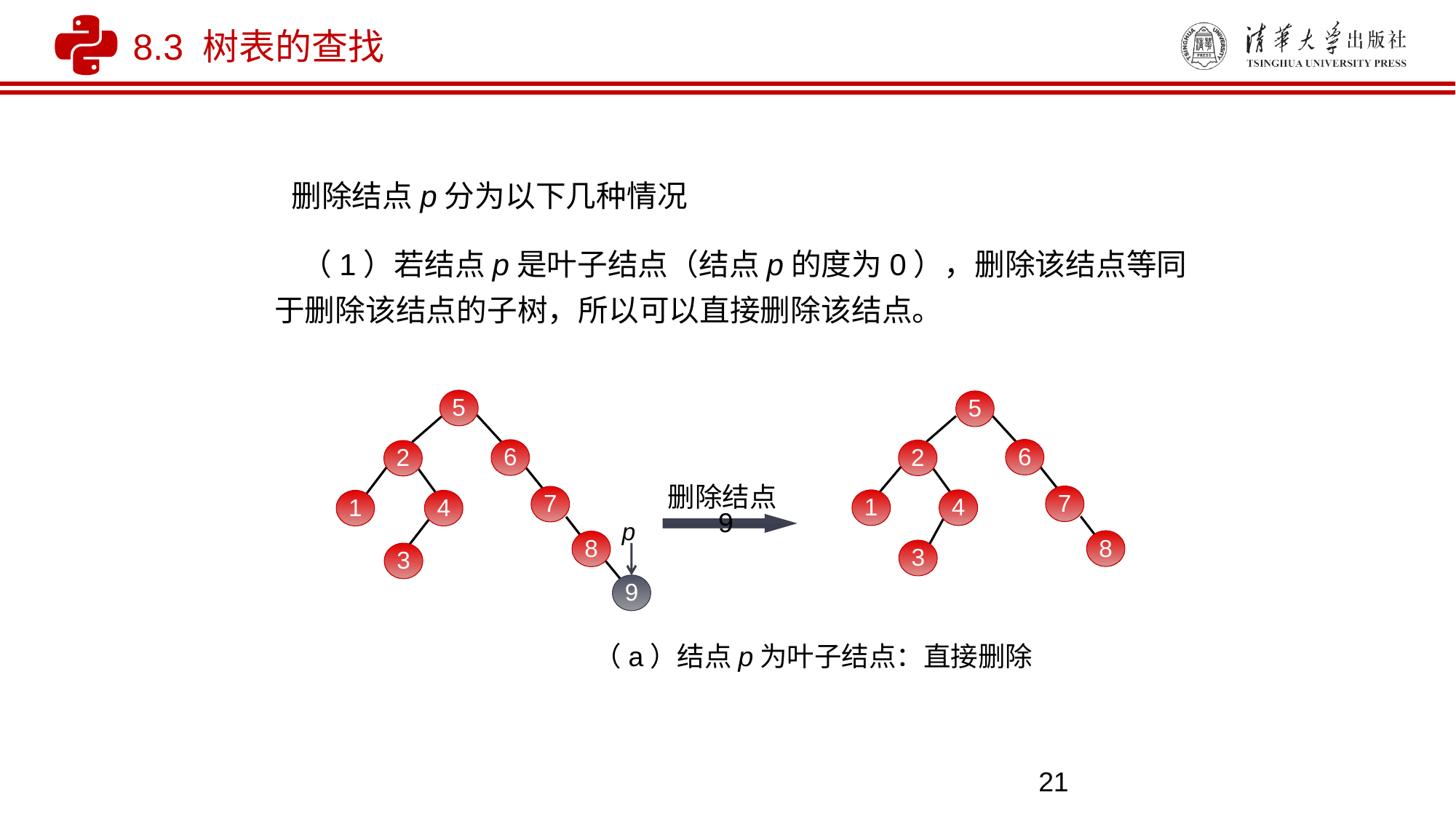

8.3 树表的查找
删除结点p分为以下几种情况
   （1）若结点p是叶子结点（结点p的度为0），删除该结点等同于删除该结点的子树，所以可以直接删除该结点。
5
5

6
6
2
2

7
7
删除结点9
1
4
1
4

p
8
8
3

3

9
（a）结点p为叶子结点：直接删除
21